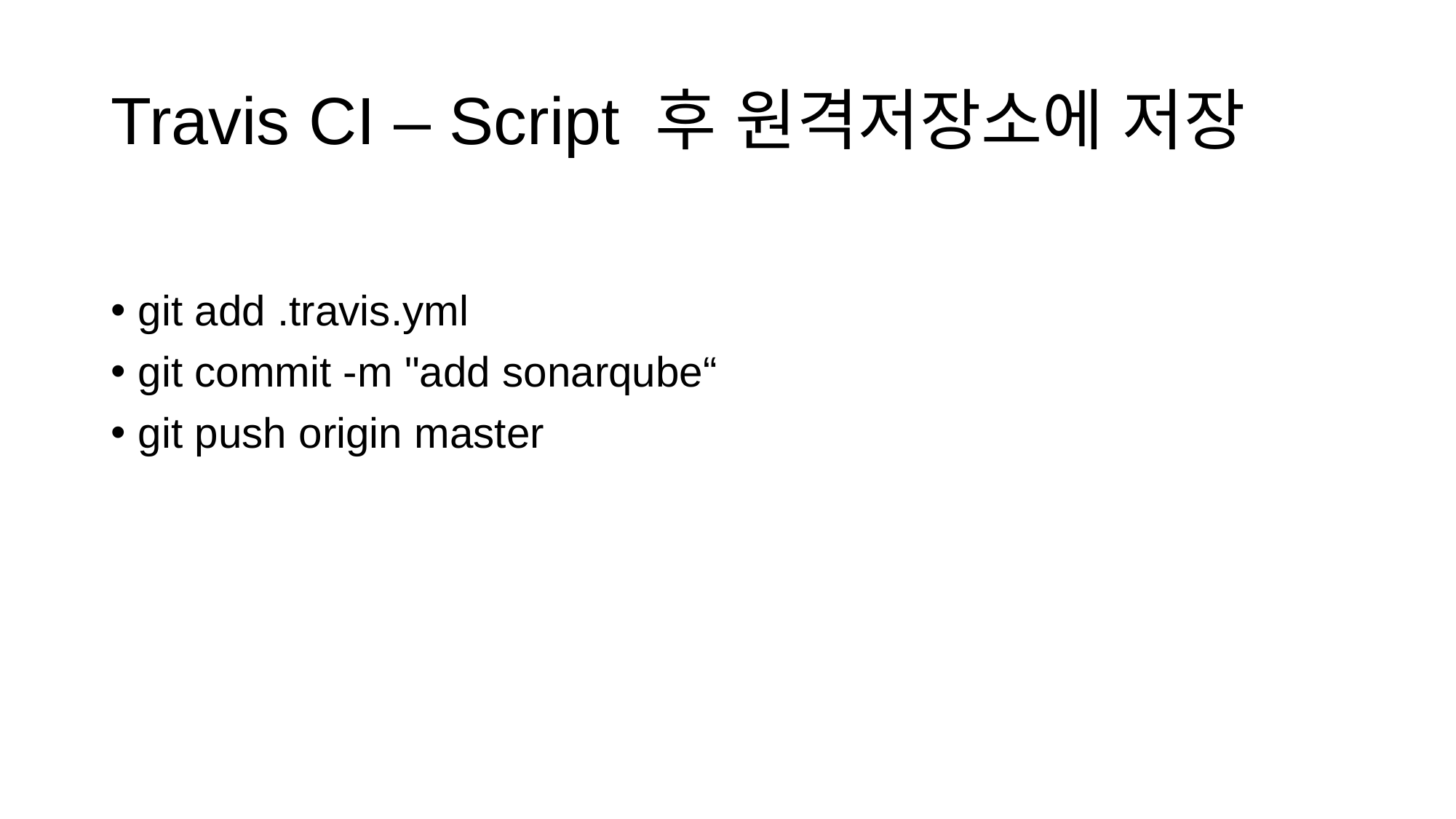

# Travis CI – Script 후 원격저장소에 저장

git add .travis.yml
git commit -m "add sonarqube“
git push origin master